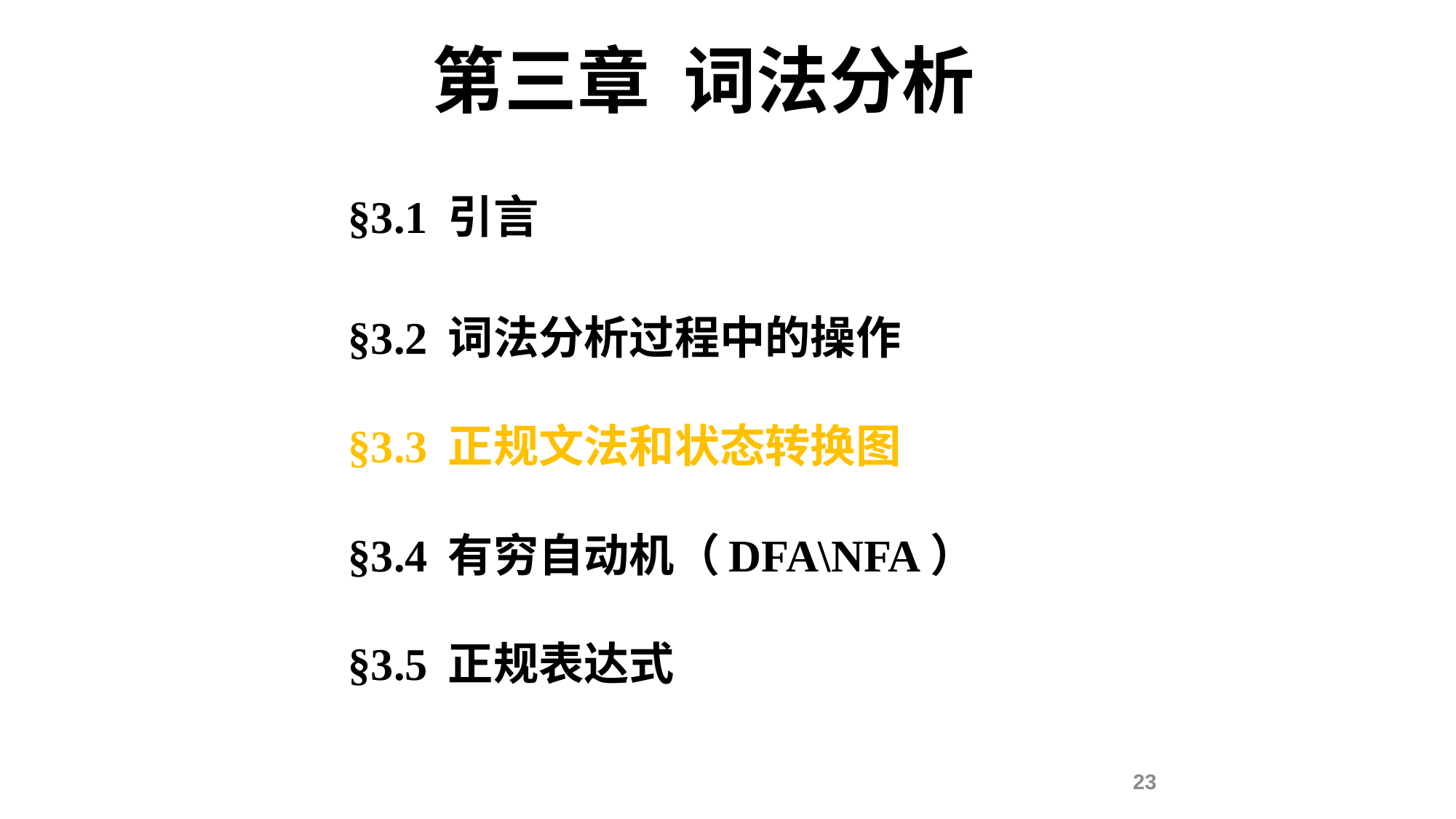

第三章  词法分析
§3.1 引言
§3.2 词法分析过程中的操作
§3.3 正规文法和状态转换图
§3.4 有穷自动机（DFA\NFA）
§3.5 正规表达式

23